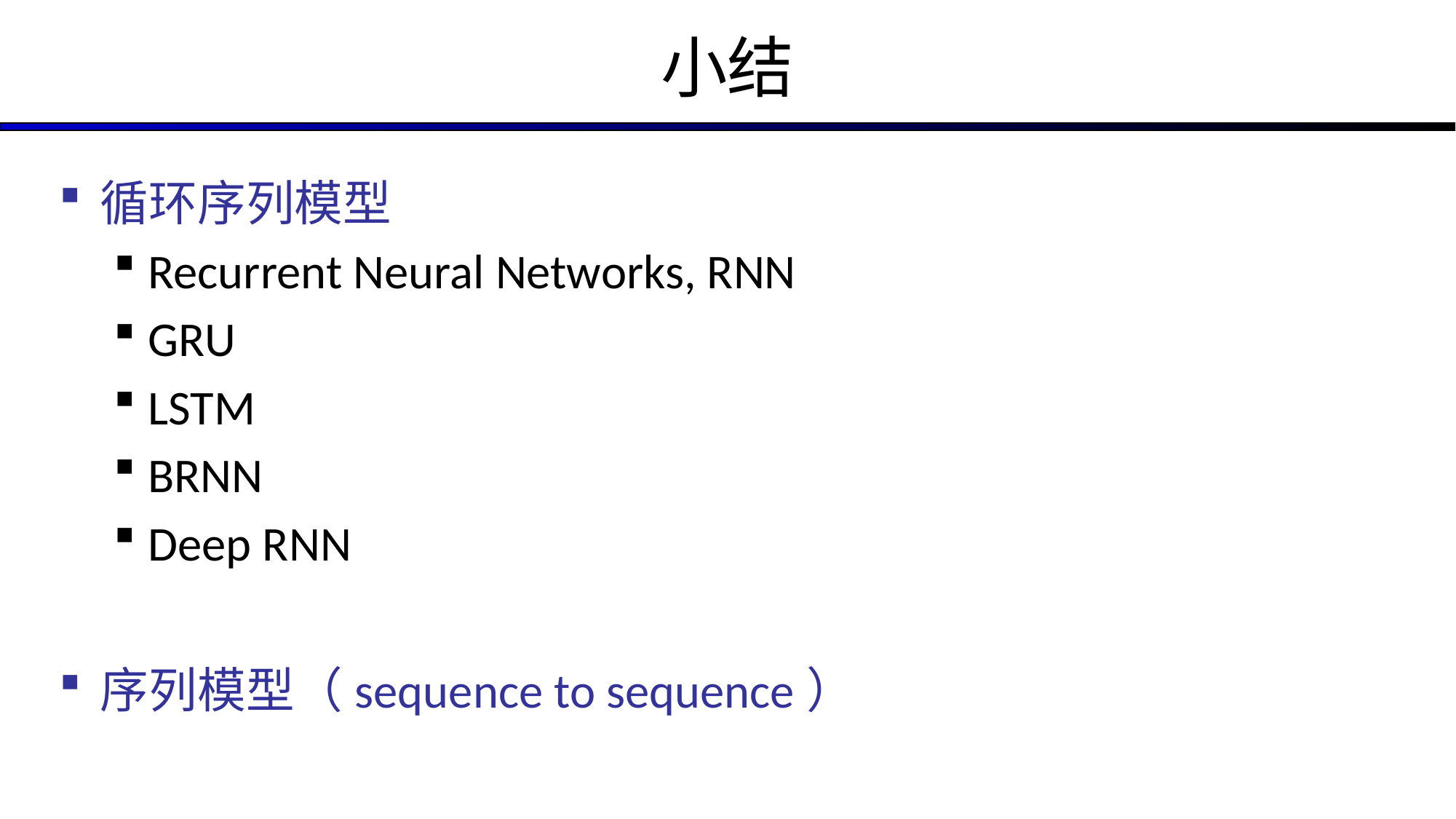

# 小结
循环序列模型
Recurrent Neural Networks, RNN
GRU
LSTM
BRNN
Deep RNN

序列模型（sequence to sequence）